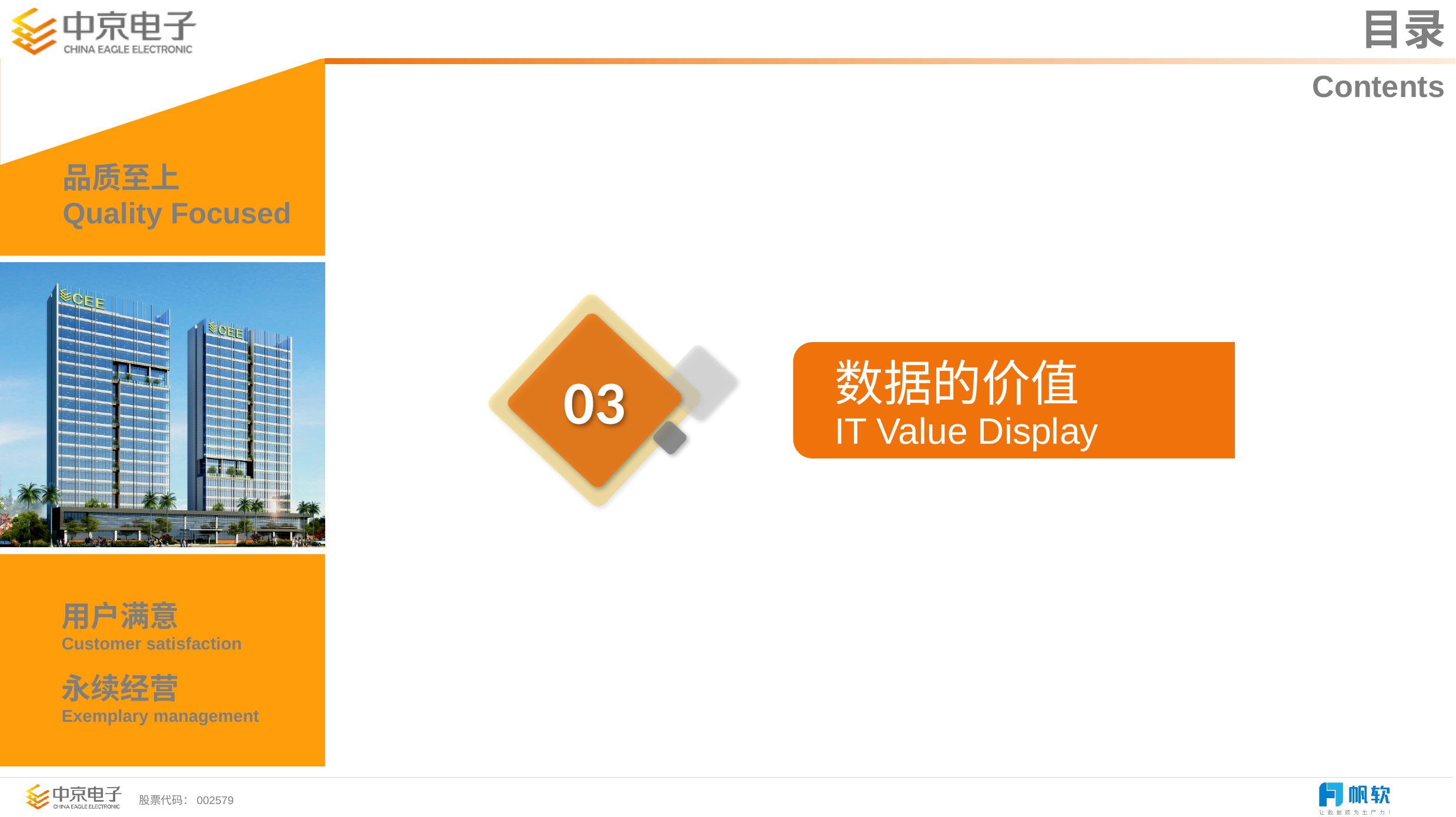

目录
Contents

数据的价值
IT Value Display

03